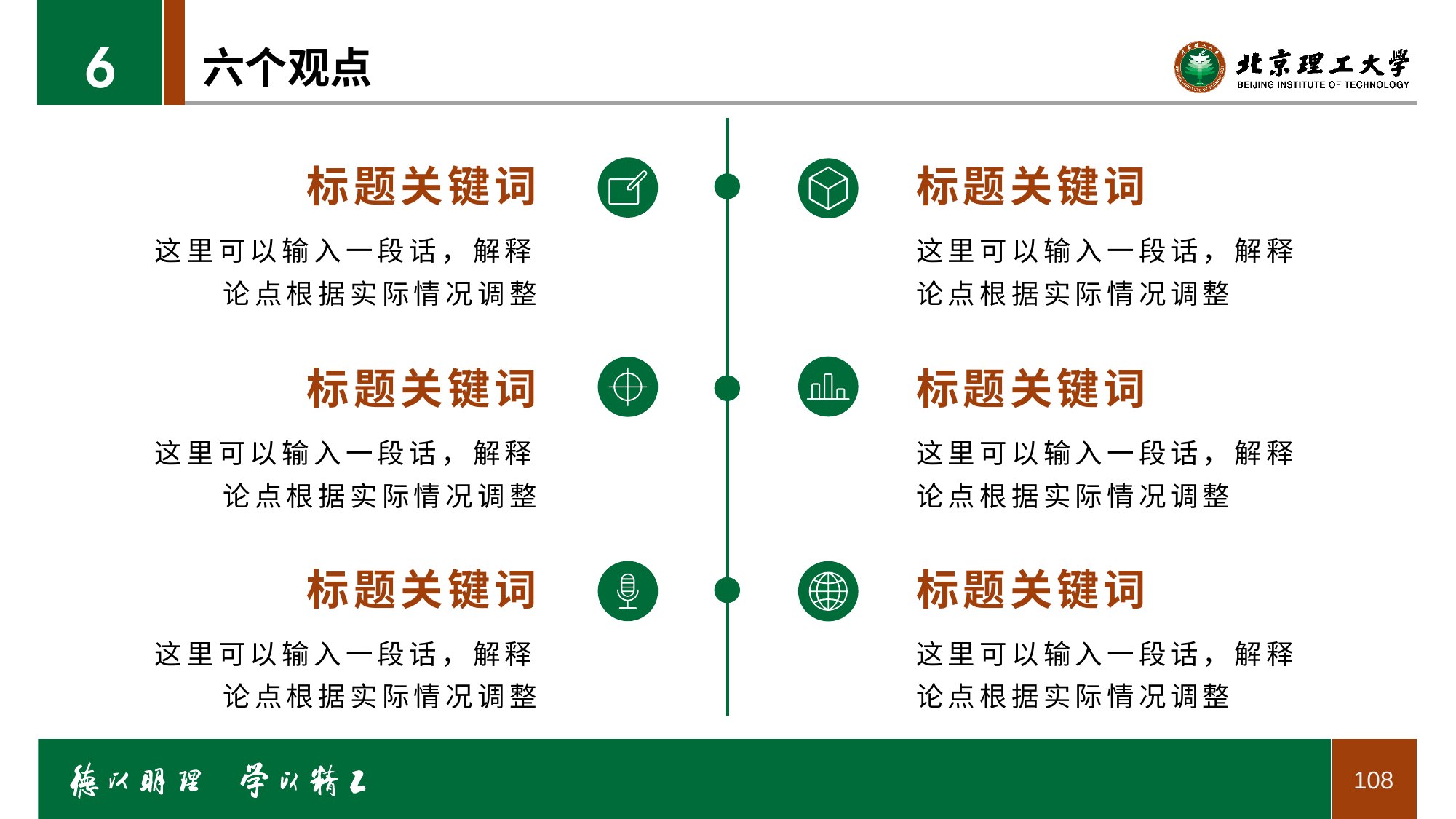

6
# 六个观点

标题关键词
标题关键词
这里可以输入一段话，解释论点根据实际情况调整
这里可以输入一段话，解释论点根据实际情况调整

标题关键词
标题关键词
这里可以输入一段话，解释论点根据实际情况调整
这里可以输入一段话，解释论点根据实际情况调整

标题关键词
标题关键词
这里可以输入一段话，解释论点根据实际情况调整
这里可以输入一段话，解释论点根据实际情况调整